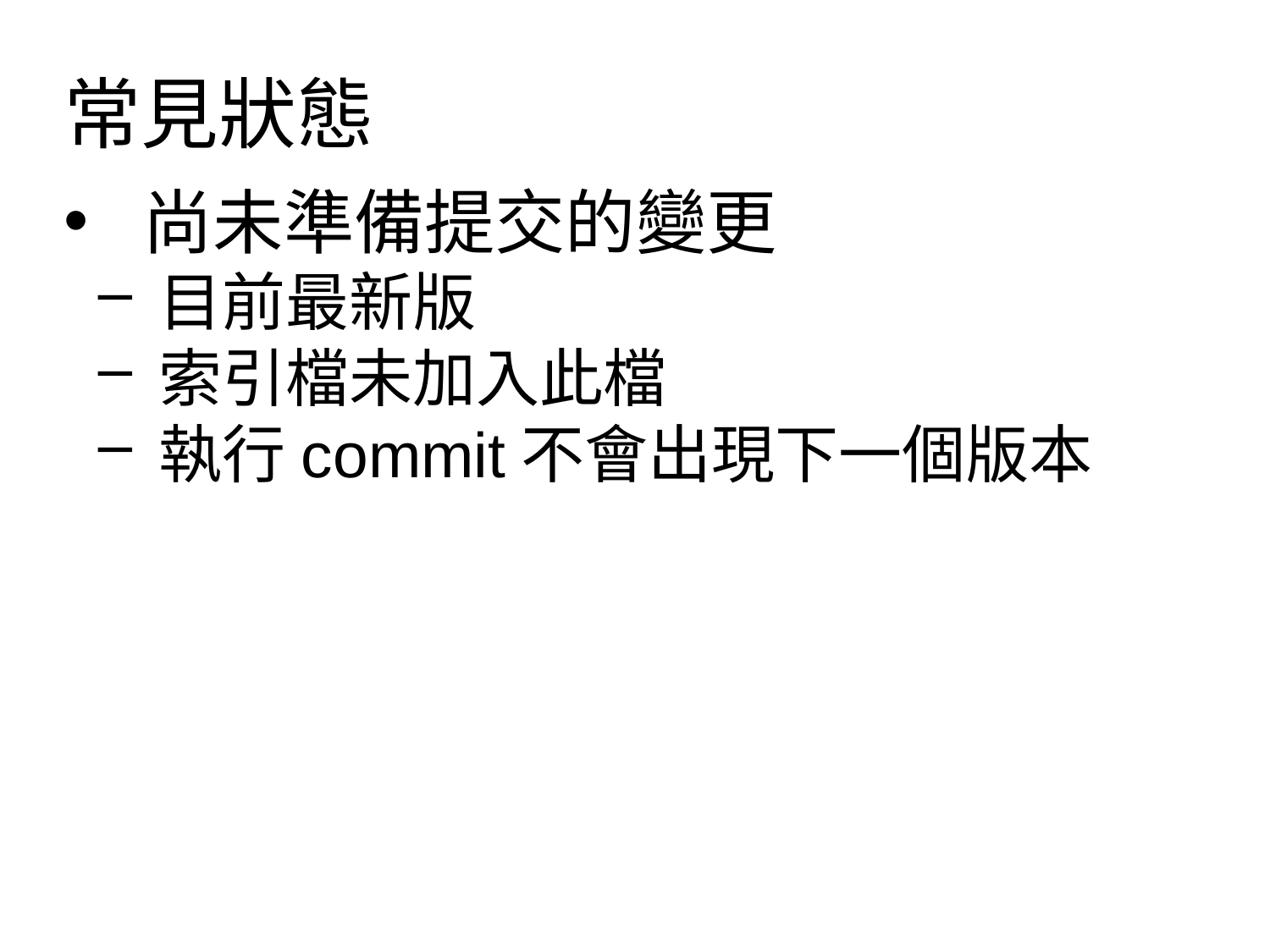

常見狀態
尚未準備提交的變更
目前最新版
索引檔未加入此檔
執行commit不會出現下一個版本